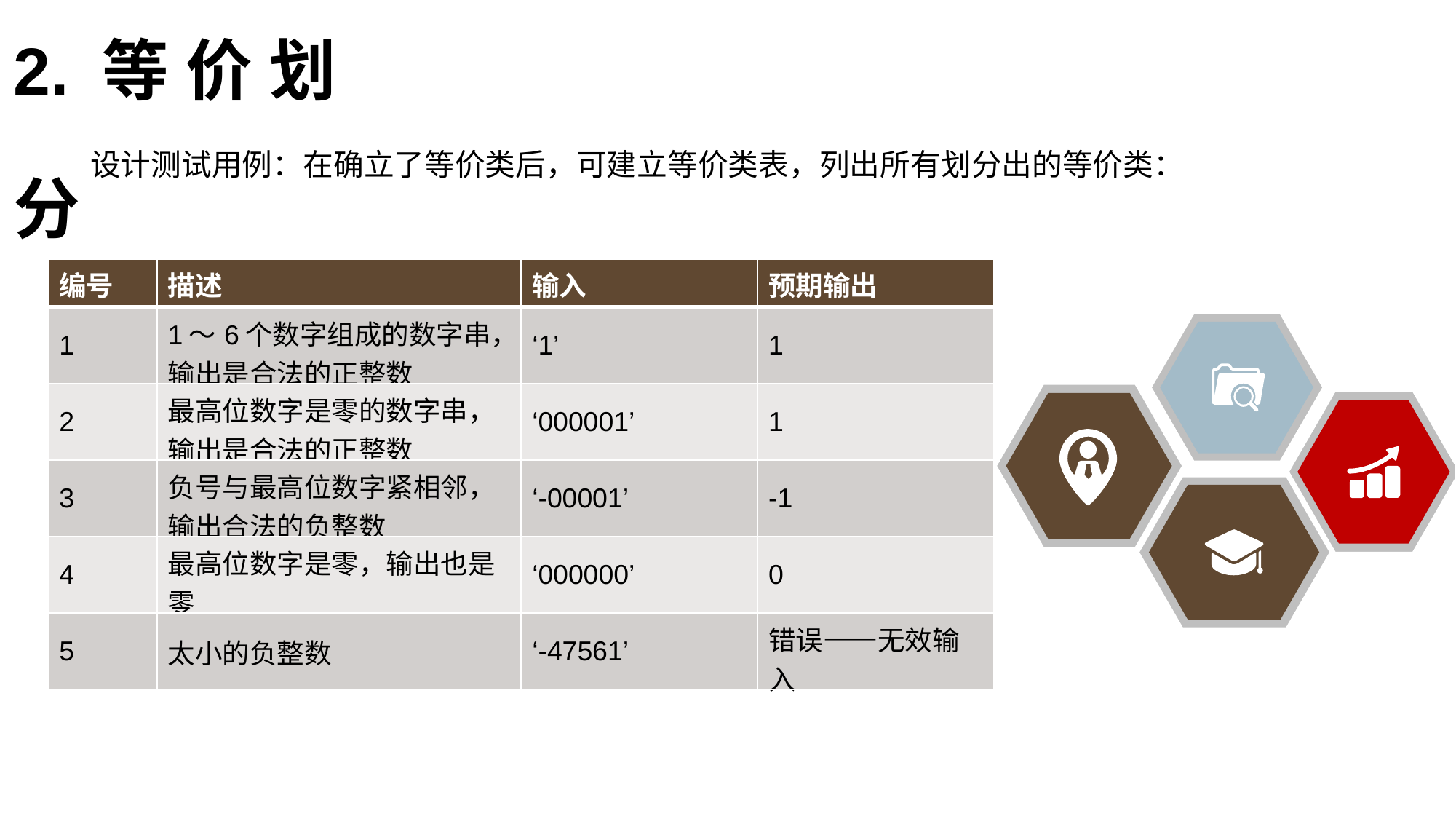

2.等价划分
设计测试用例：在确立了等价类后，可建立等价类表，列出所有划分出的等价类：
| 编号 | 描述 | 输入 | 预期输出 |
| --- | --- | --- | --- |
| 1 | 1～6个数字组成的数字串，输出是合法的正整数 | ‘1’ | 1 |
| 2 | 最高位数字是零的数字串，输出是合法的正整数 | ‘000001’ | 1 |
| 3 | 负号与最高位数字紧相邻，输出合法的负整数 | ‘-00001’ | -1 |
| 4 | 最高位数字是零，输出也是零 | ‘000000’ | 0 |
| 5 | 太小的负整数 | ‘-47561’ | 错误——无效输入 |